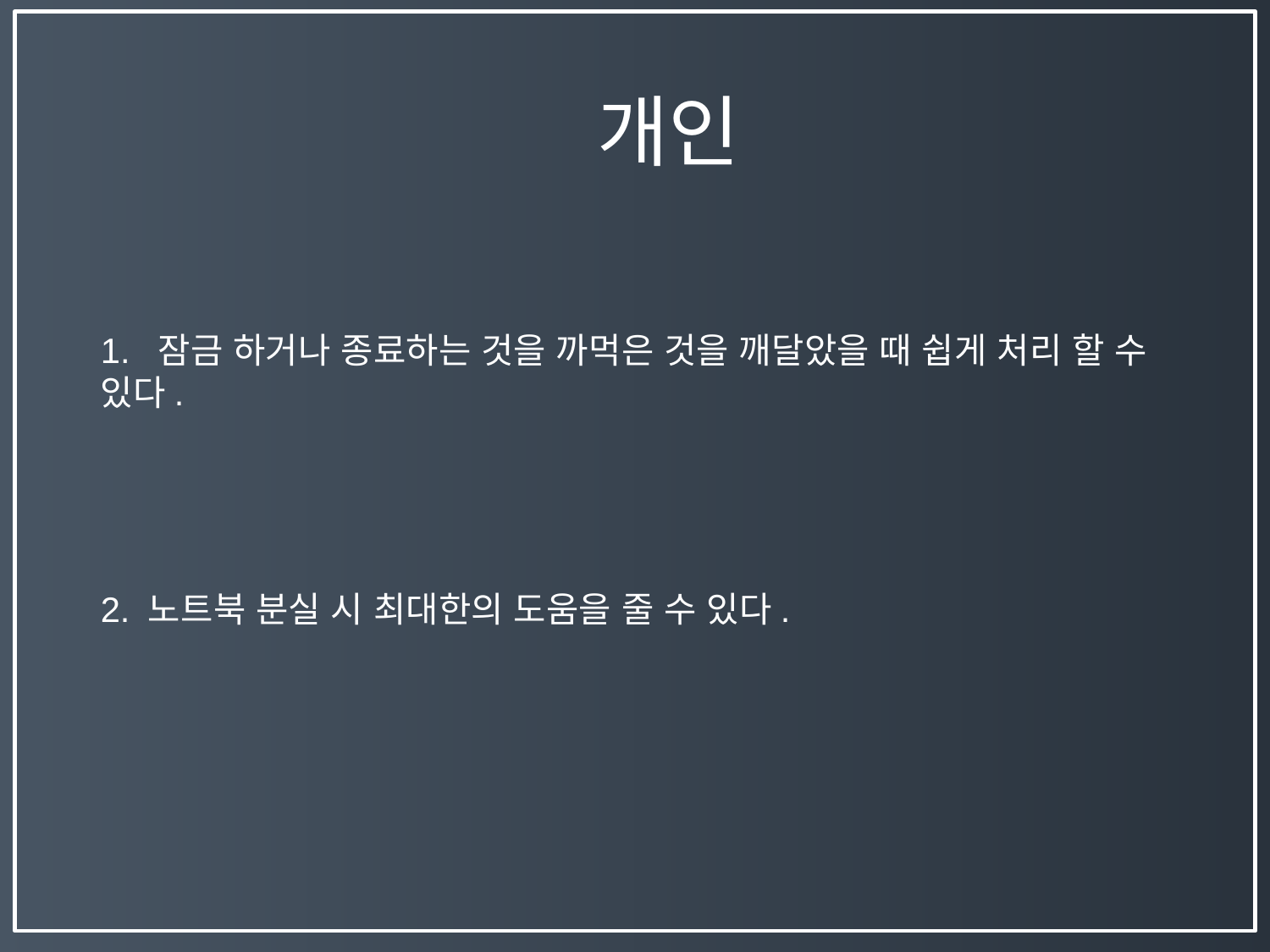

개인
1.  잠금 하거나 종료하는 것을 까먹은 것을 깨달았을 때 쉽게 처리 할 수 있다.
2. 노트북 분실 시 최대한의 도움을 줄 수 있다.